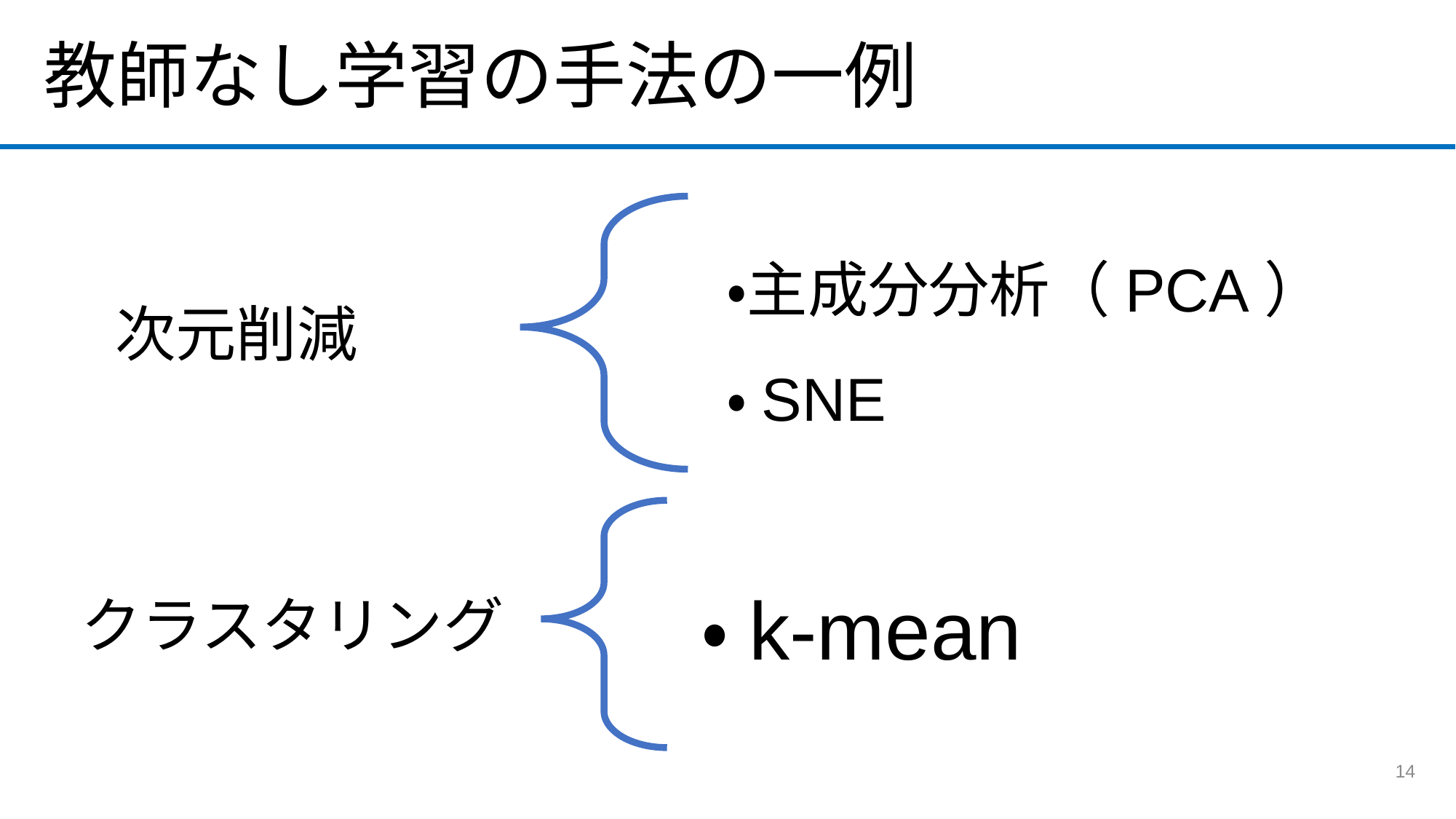

教師なし学習の手法の一例

・主成分分析（PCA）
・SNE
次元削減

・k-mean
クラスタリング
14